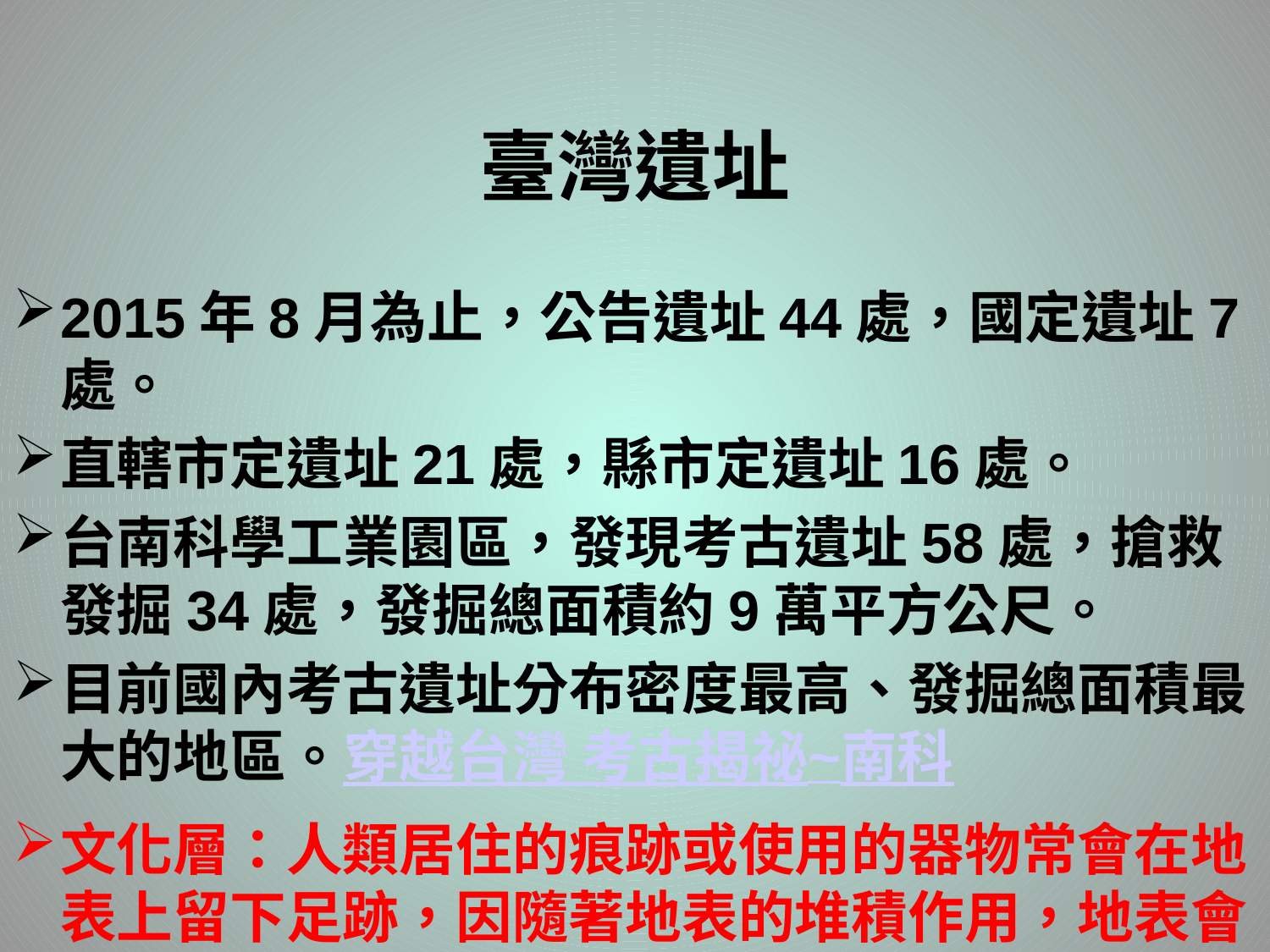

# 臺灣遺址
2015年8月為止，公告遺址44處，國定遺址7處。
直轄市定遺址21處，縣市定遺址16處。
台南科學工業園區，發現考古遺址58處，搶救發掘34處，發掘總面積約9萬平方公尺。
目前國內考古遺址分布密度最高、發掘總面積最大的地區。穿越台灣 考古揭祕~南科
文化層：人類居住的痕跡或使用的器物常會在地表上留下足跡，因隨著地表的堆積作用，地表會隨著時間一層蓋過一層，愈積愈厚，形成文化層